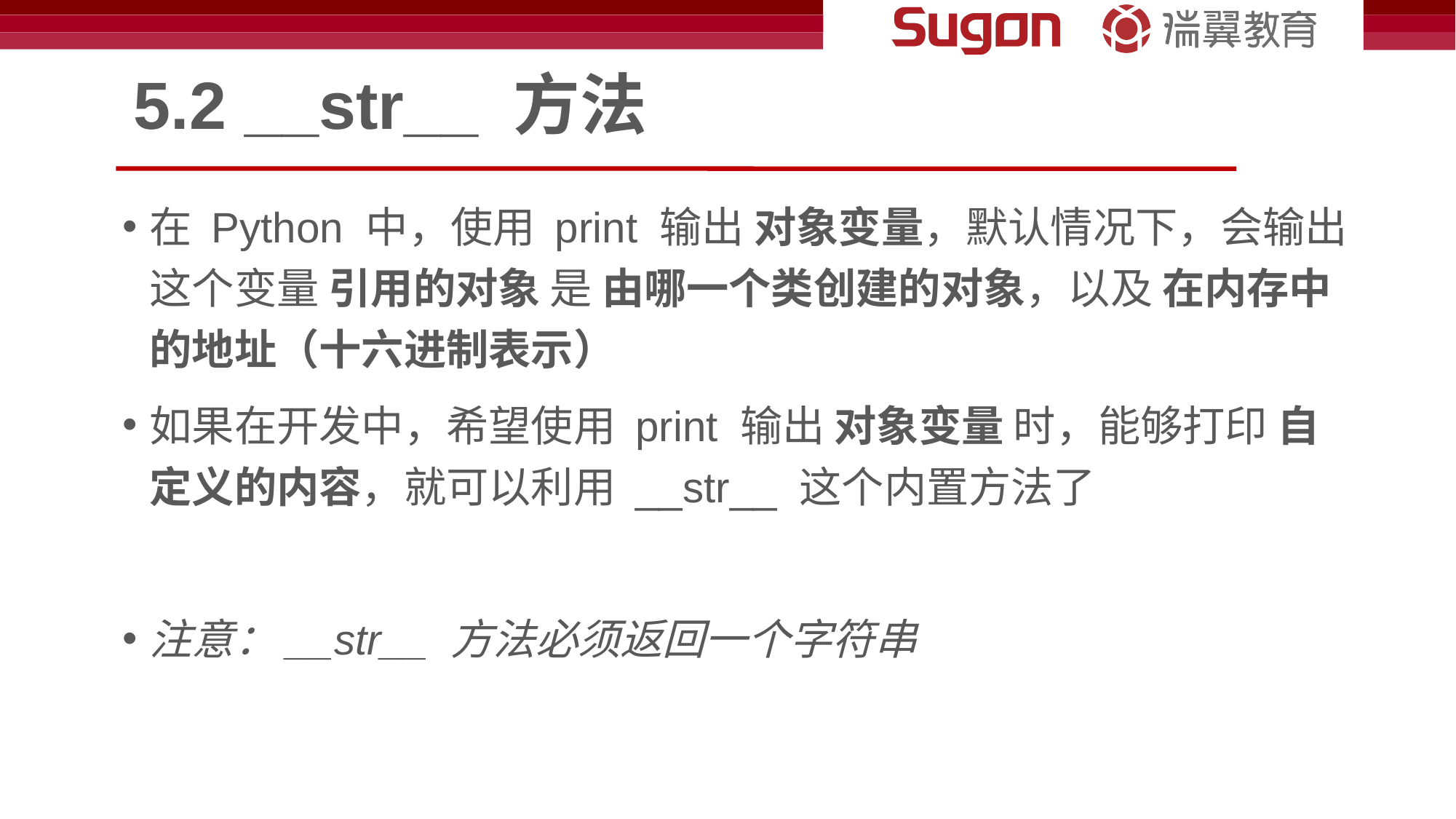

# 5.2 __str__ 方法
在 Python 中，使用 print 输出 对象变量，默认情况下，会输出这个变量 引用的对象 是 由哪一个类创建的对象，以及 在内存中的地址（十六进制表示）
如果在开发中，希望使用 print 输出 对象变量 时，能够打印 自定义的内容，就可以利用 __str__ 这个内置方法了

注意：__str__ 方法必须返回一个字符串